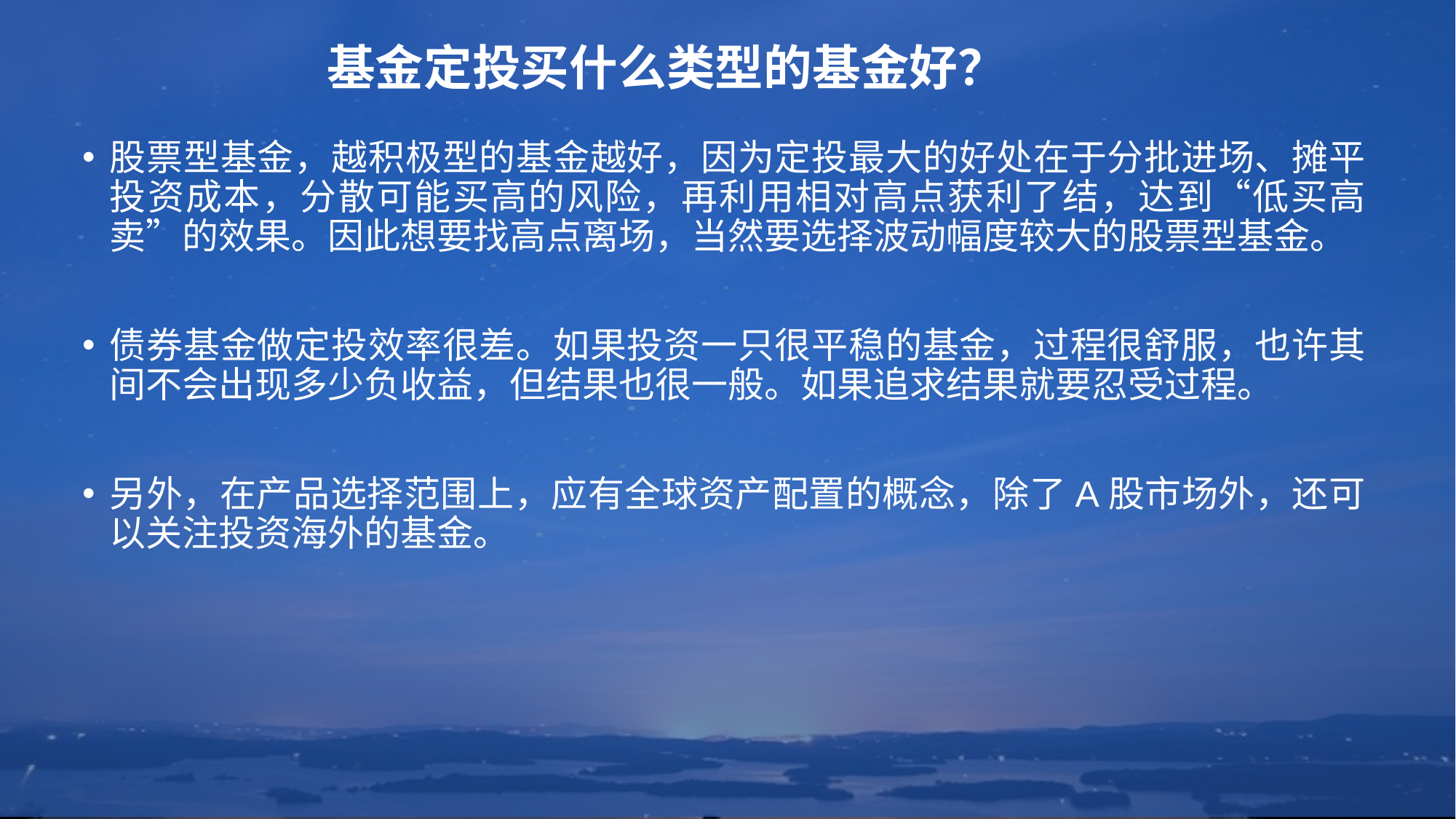

# 基金定投买什么类型的基金好？
股票型基金，越积极型的基金越好，因为定投最大的好处在于分批进场、摊平投资成本，分散可能买高的风险，再利用相对高点获利了结，达到“低买高卖”的效果。因此想要找高点离场，当然要选择波动幅度较大的股票型基金。

债券基金做定投效率很差。如果投资一只很平稳的基金，过程很舒服，也许其间不会出现多少负收益，但结果也很一般。如果追求结果就要忍受过程。

另外，在产品选择范围上，应有全球资产配置的概念，除了A股市场外，还可以关注投资海外的基金。